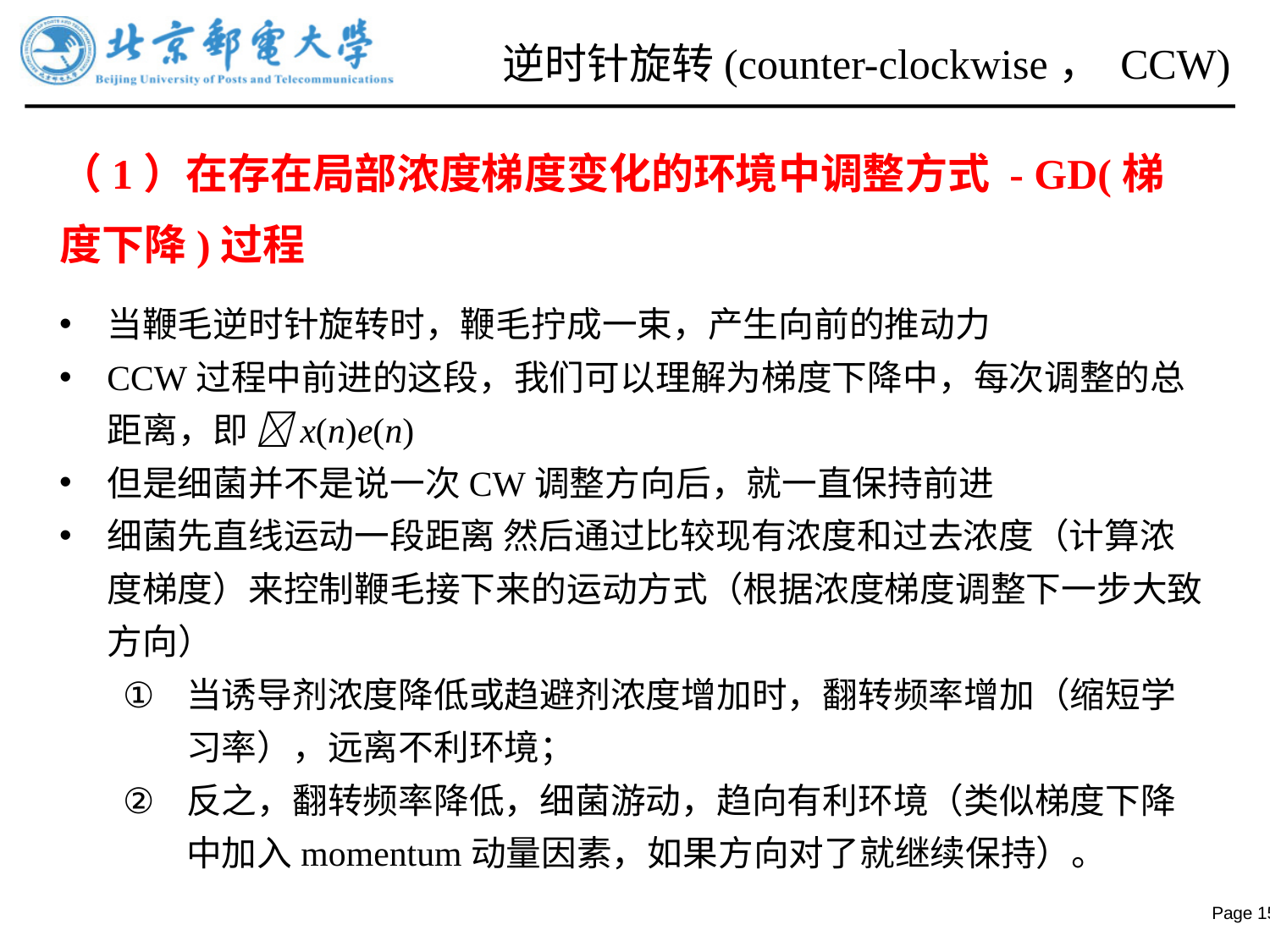

# 逆时针旋转(counter-clockwise， CCW)
（1）在存在局部浓度梯度变化的环境中调整方式 - GD(梯度下降)过程
当鞭毛逆时针旋转时，鞭毛拧成一束，产生向前的推动力
CCW过程中前进的这段，我们可以理解为梯度下降中，每次调整的总距离，即 ηx(n)e(n)
但是细菌并不是说一次CW调整方向后，就一直保持前进
细菌先直线运动一段距离 然后通过比较现有浓度和过去浓度（计算浓度梯度）来控制鞭毛接下来的运动方式（根据浓度梯度调整下一步大致方向）
当诱导剂浓度降低或趋避剂浓度增加时，翻转频率增加（缩短学习率），远离不利环境；
反之，翻转频率降低，细菌游动，趋向有利环境（类似梯度下降中加入momentum动量因素，如果方向对了就继续保持）。